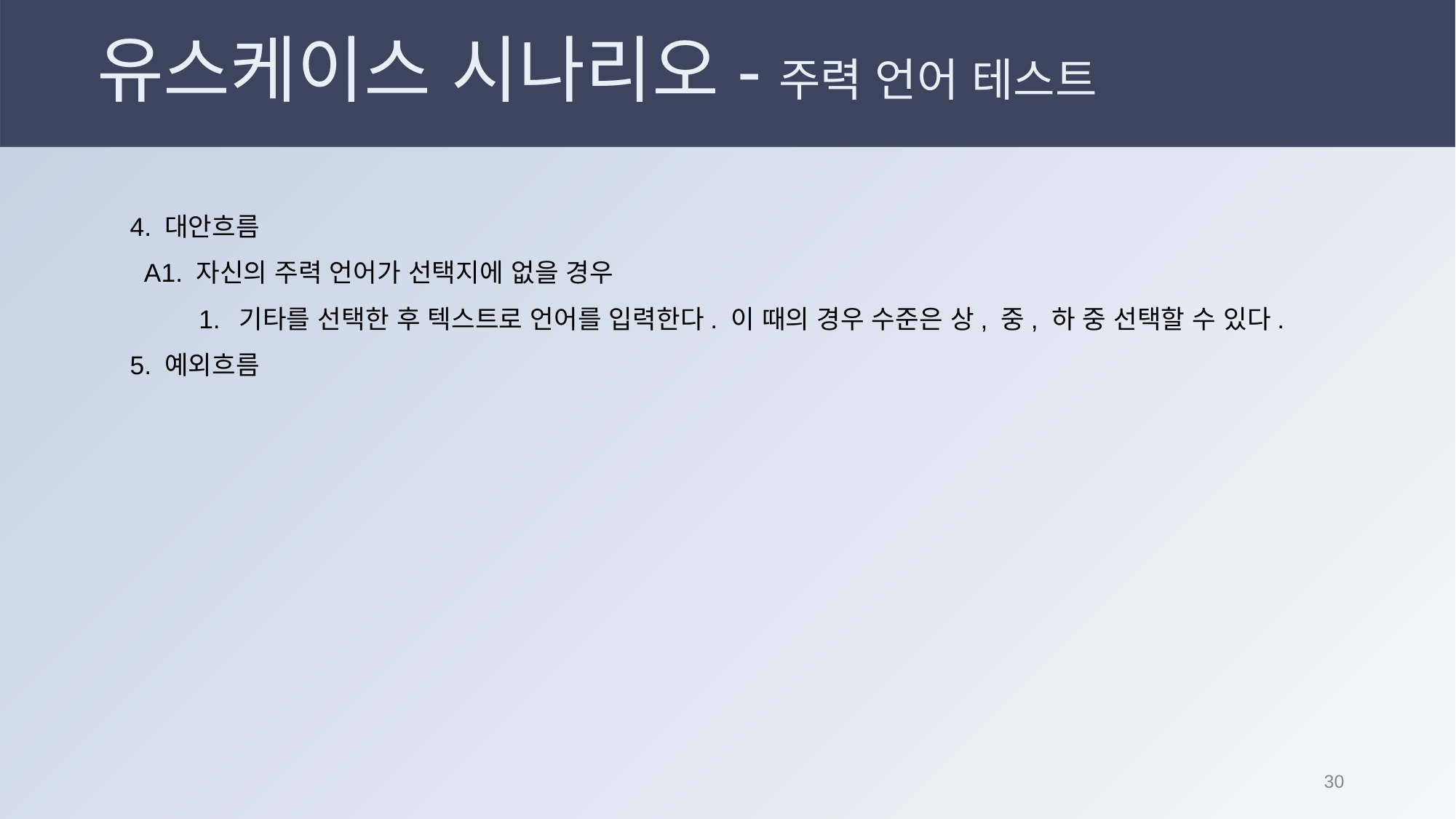

# 유스케이스 시나리오-주력 언어 테스트

4. 대안흐름
  A1. 자신의 주력 언어가 선택지에 없을 경우
기타를 선택한 후 텍스트로 언어를 입력한다. 이 때의 경우 수준은 상, 중, 하 중 선택할 수 있다.
5. 예외흐름

30